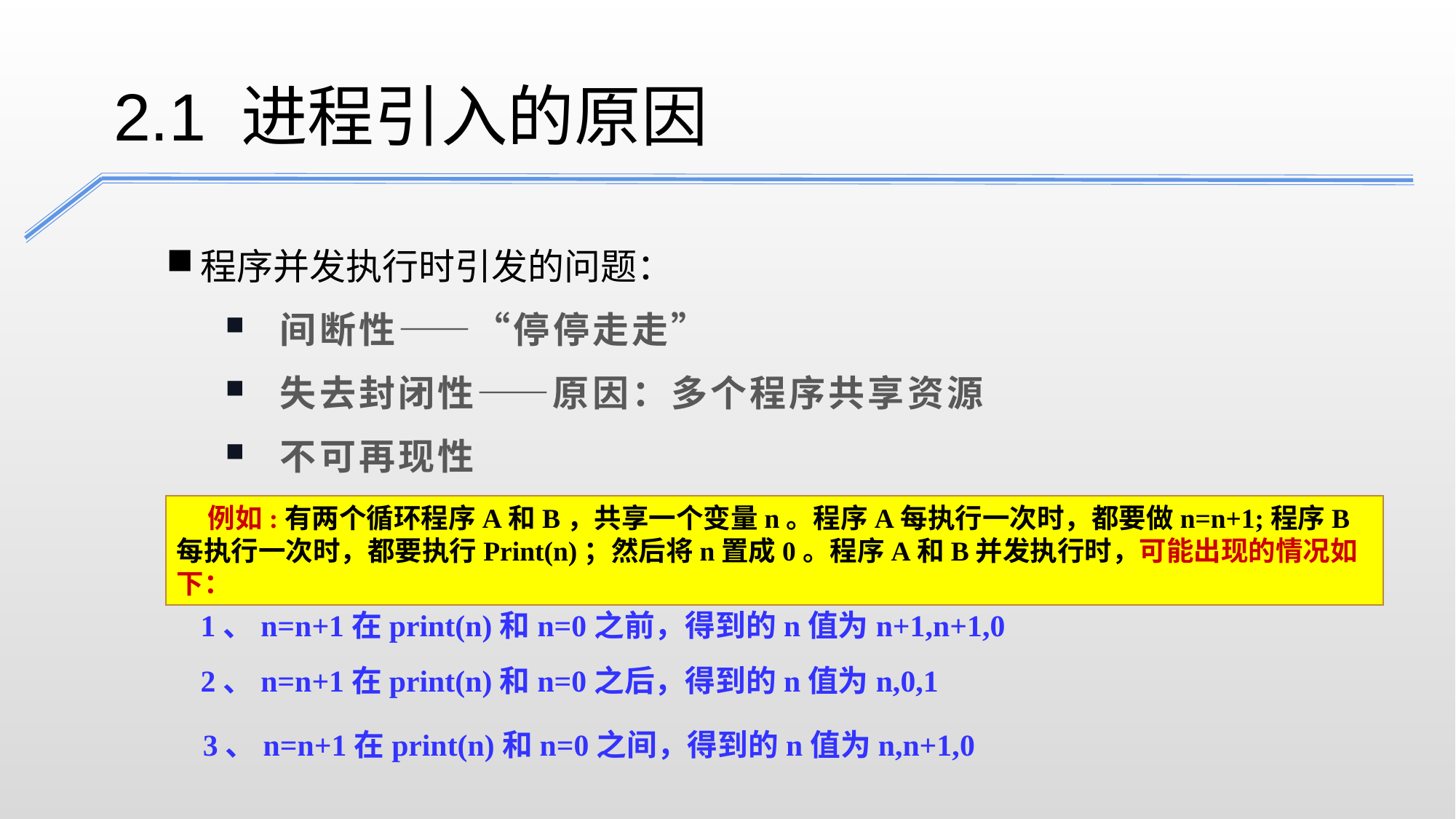

2.1 进程引入的原因
程序并发执行时引发的问题：
间断性——“停停走走”
失去封闭性——原因：多个程序共享资源
不可再现性
    例如:有两个循环程序A和B，共享一个变量n。程序A每执行一次时，都要做n=n+1;程序B每执行一次时，都要执行Print(n)；然后将n置成0。程序A和B并发执行时，可能出现的情况如下：
1、n=n+1在print(n)和n=0之前，得到的n值为n+1,n+1,0
2、n=n+1在print(n)和n=0之后，得到的n值为n,0,1
3、n=n+1在print(n)和n=0之间，得到的n值为n,n+1,0